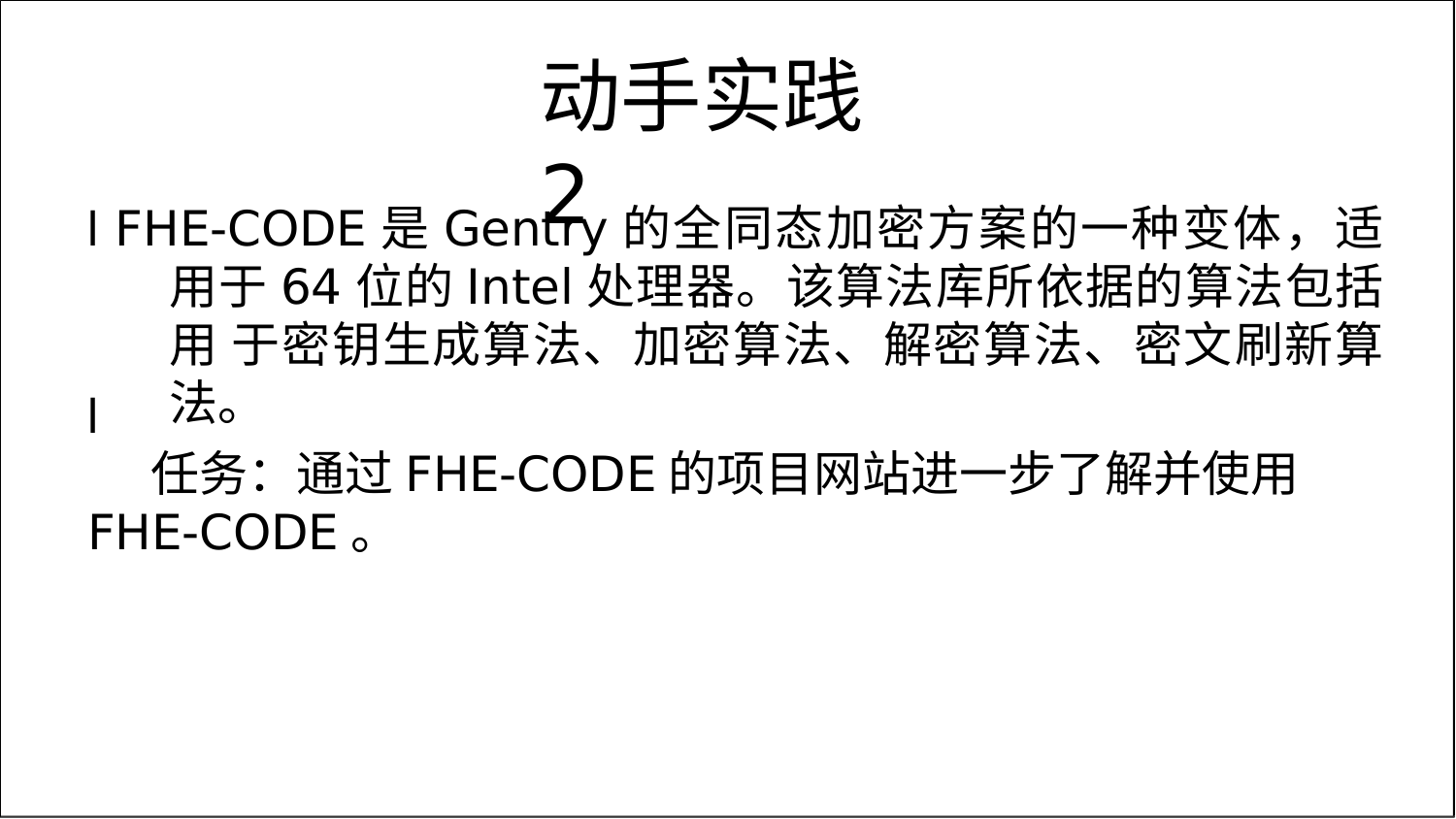

# 动手实践2
l FHE-CODE是Gentry的全同态加密方案的一种变体，适 用于64位的Intel处理器。该算法库所依据的算法包括用 于密钥生成算法、加密算法、解密算法、密文刷新算法。
任务：通过FHE-CODE的项目网站进一步了解并使用
FHE-CODE。
l